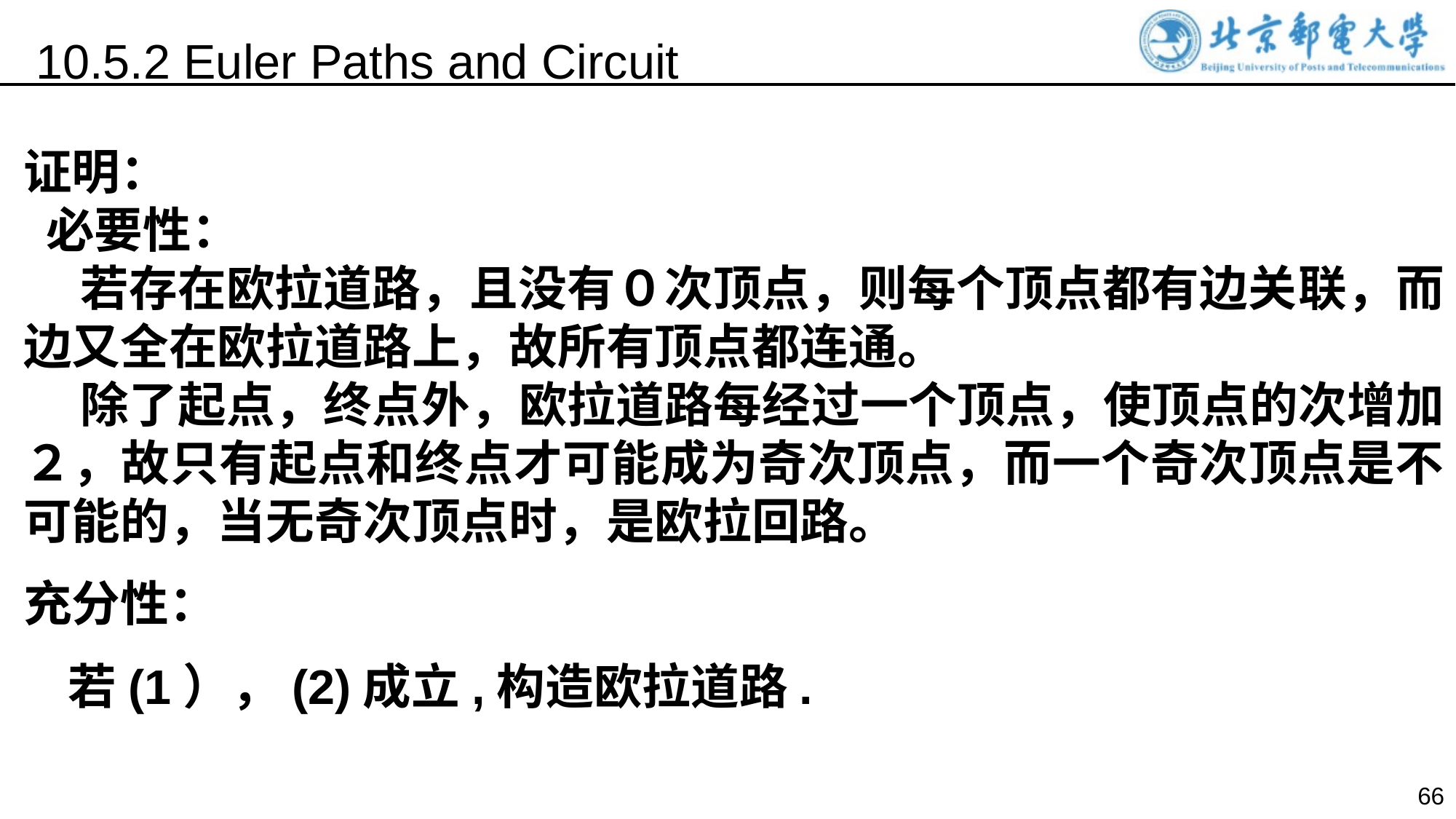

10.5.2 Euler Paths and Circuit
证明：
 必要性：
    若存在欧拉道路，且没有０次顶点，则每个顶点都有边关联，而边又全在欧拉道路上，故所有顶点都连通。
    除了起点，终点外，欧拉道路每经过一个顶点，使顶点的次增加２，故只有起点和终点才可能成为奇次顶点，而一个奇次顶点是不可能的，当无奇次顶点时，是欧拉回路。
充分性：
   若(1），(2)成立,构造欧拉道路.